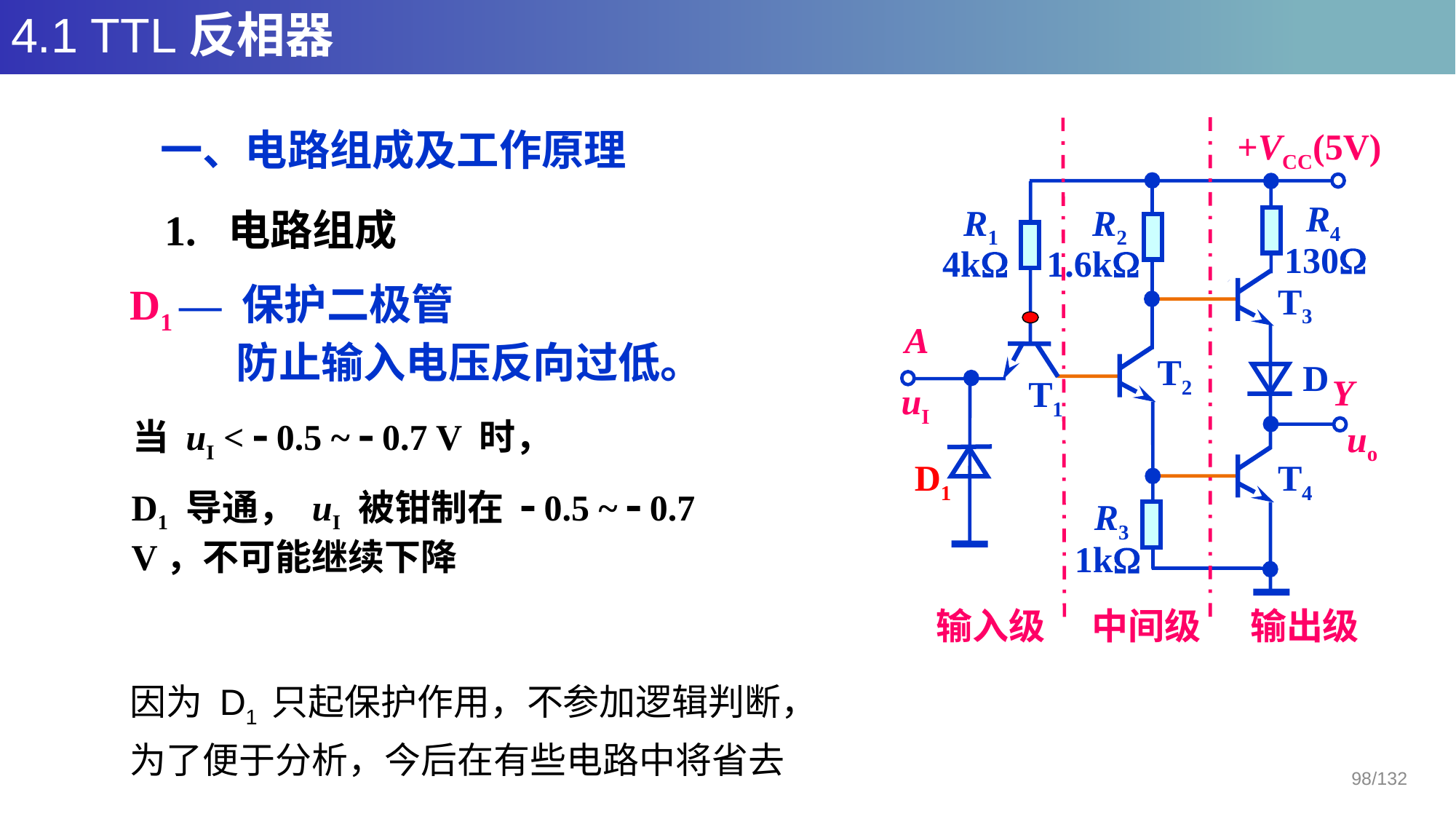

# 4.1 TTL反相器

一、电路组成及工作原理
+VCC(5V)

R4
R1
R2

130Ω
4kΩ
1.6kΩ

T3

A

T2

D
Y

T1

uI

uo

D1
T4

R3

1kΩ

1.  电路组成
D1 — 保护二极管
          防止输入电压反向过低。

当 uI < − 0.5 ~ − 0.7 V 时，
D1 导通， uI 被钳制在 − 0.5 ~ − 0.7 V，不可能继续下降
输入级
中间级
输出级
因为 D1 只起保护作用，不参加逻辑判断，为了便于分析，今后在有些电路中将省去
98/132